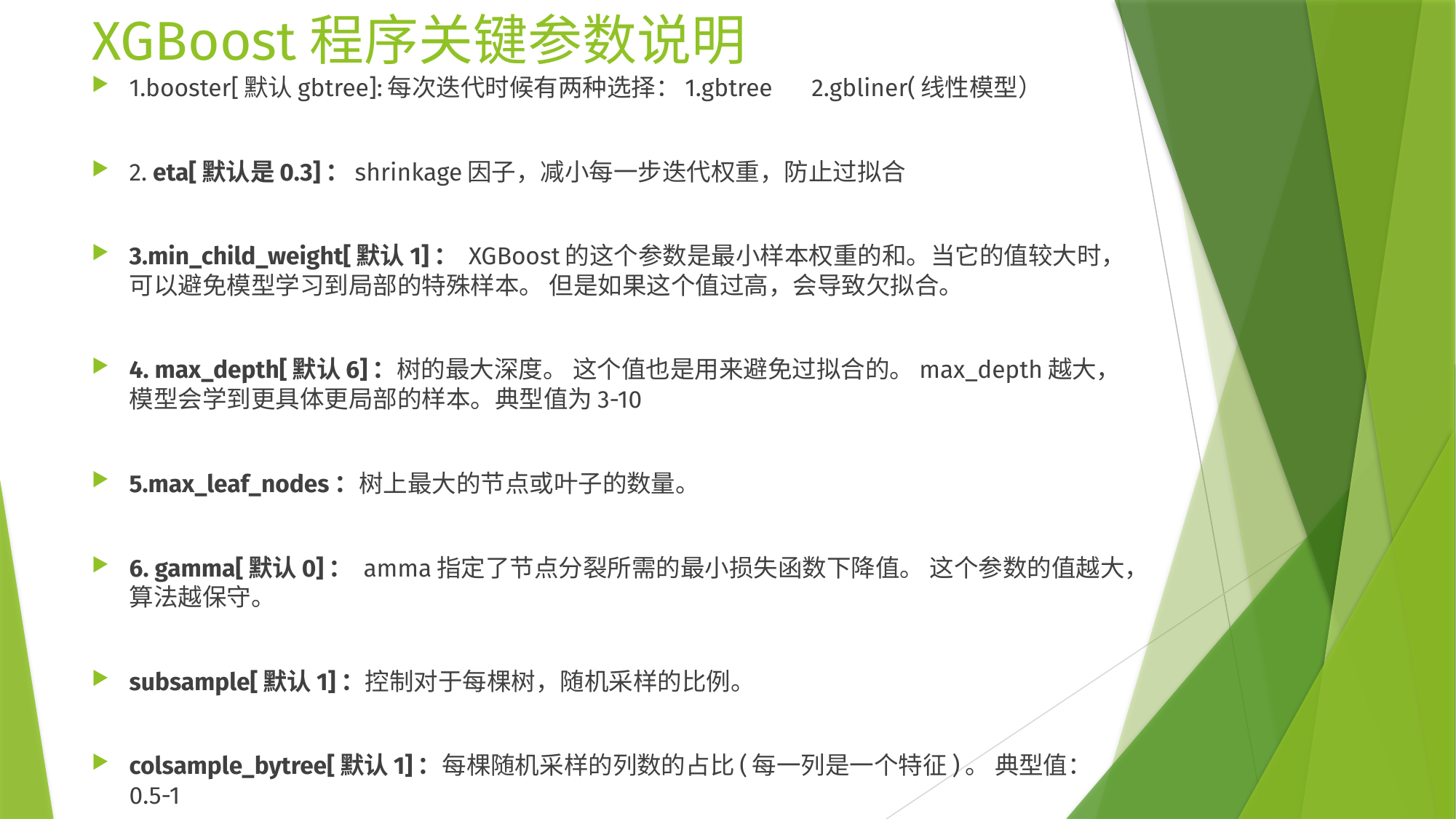

# XGBoost程序关键参数说明
1.booster[默认gbtree]:每次迭代时候有两种选择：1.gbtree      2.gbliner(线性模型）

2. eta[默认是0.3]：shrinkage因子，减小每一步迭代权重，防止过拟合

3.min_child_weight[默认1]： XGBoost的这个参数是最小样本权重的和。当它的值较大时，可以避免模型学习到局部的特殊样本。 但是如果这个值过高，会导致欠拟合。

4. max_depth[默认6]：树的最大深度。 这个值也是用来避免过拟合的。max_depth越大，模型会学到更具体更局部的样本。典型值为3-10

5.max_leaf_nodes：树上最大的节点或叶子的数量。

6. gamma[默认0]： amma指定了节点分裂所需的最小损失函数下降值。 这个参数的值越大，算法越保守。

subsample[默认1]：控制对于每棵树，随机采样的比例。

colsample_bytree[默认1]：每棵随机采样的列数的占比(每一列是一个特征)。 典型值：0.5-1